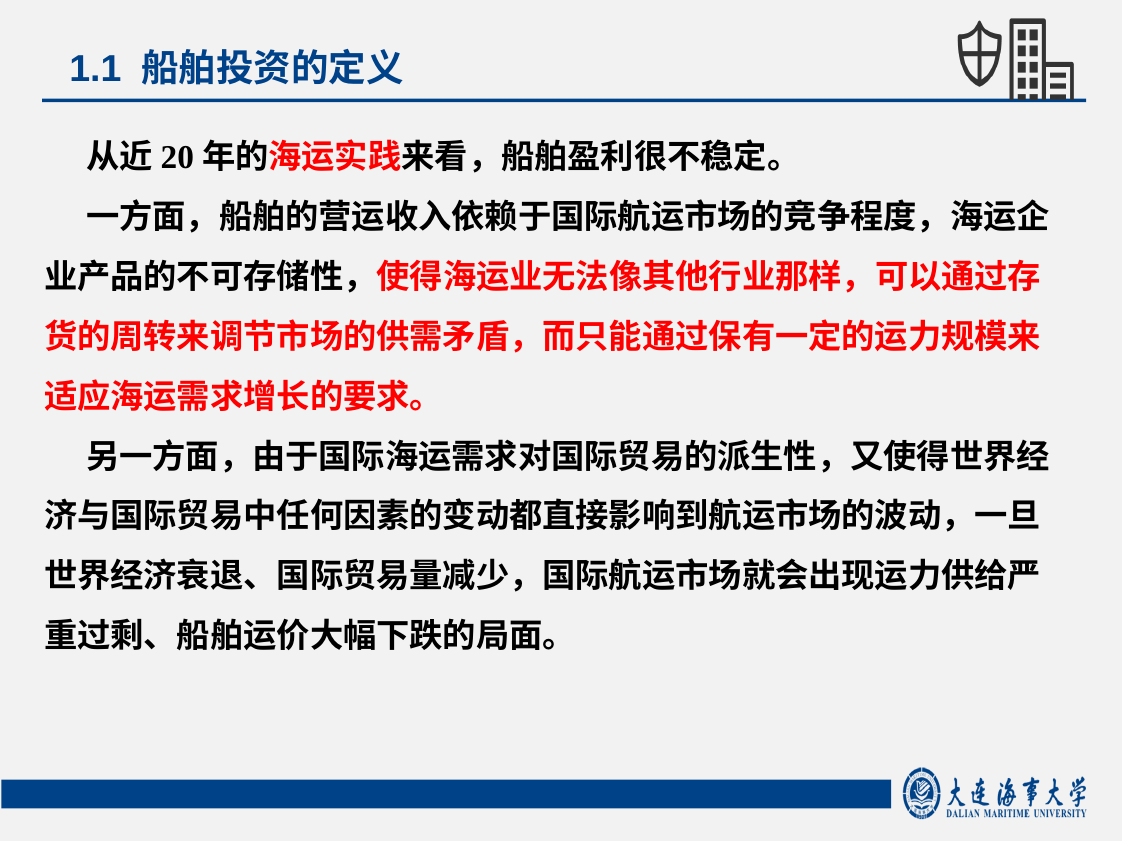

1.1 船舶投资的定义
从近20年的海运实践来看，船舶盈利很不稳定。
一方面，船舶的营运收入依赖于国际航运市场的竞争程度，海运企业产品的不可存储性，使得海运业无法像其他行业那样，可以通过存货的周转来调节市场的供需矛盾，而只能通过保有一定的运力规模来适应海运需求增长的要求。
另一方面，由于国际海运需求对国际贸易的派生性，又使得世界经济与国际贸易中任何因素的变动都直接影响到航运市场的波动，一旦世界经济衰退、国际贸易量减少，国际航运市场就会出现运力供给严重过剩、船舶运价大幅下跌的局面。